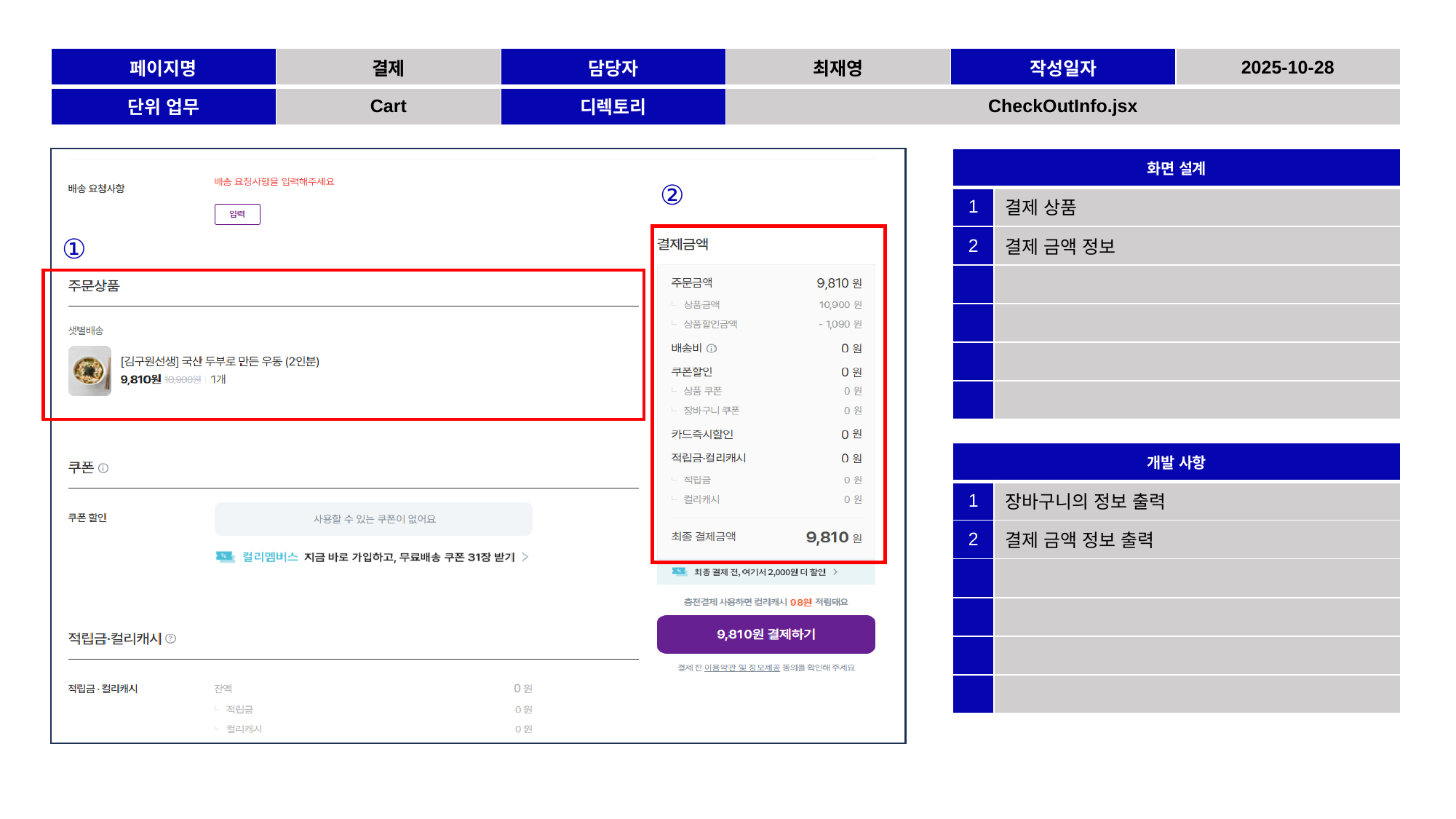

| 페이지명 | 결제 | 담당자 | 최재영 | 작성일자 | 2025-10-28 |
| --- | --- | --- | --- | --- | --- |
| 단위 업무 | Cart | 디렉토리 | CheckOutInfo.jsx |  |  |
| 화면 설계 |  |
| --- | --- |
| 1 | 결제 상품 |
| 2 | 결제 금액 정보 |
|  |  |
|  |  |
|  |  |
|  |  |

②
①

| 개발 사항 |  |
| --- | --- |
| 1 | 장바구니의 정보 출력 |
| 2 | 결제 금액 정보 출력 |
|  |  |
|  |  |
|  |  |
|  |  |